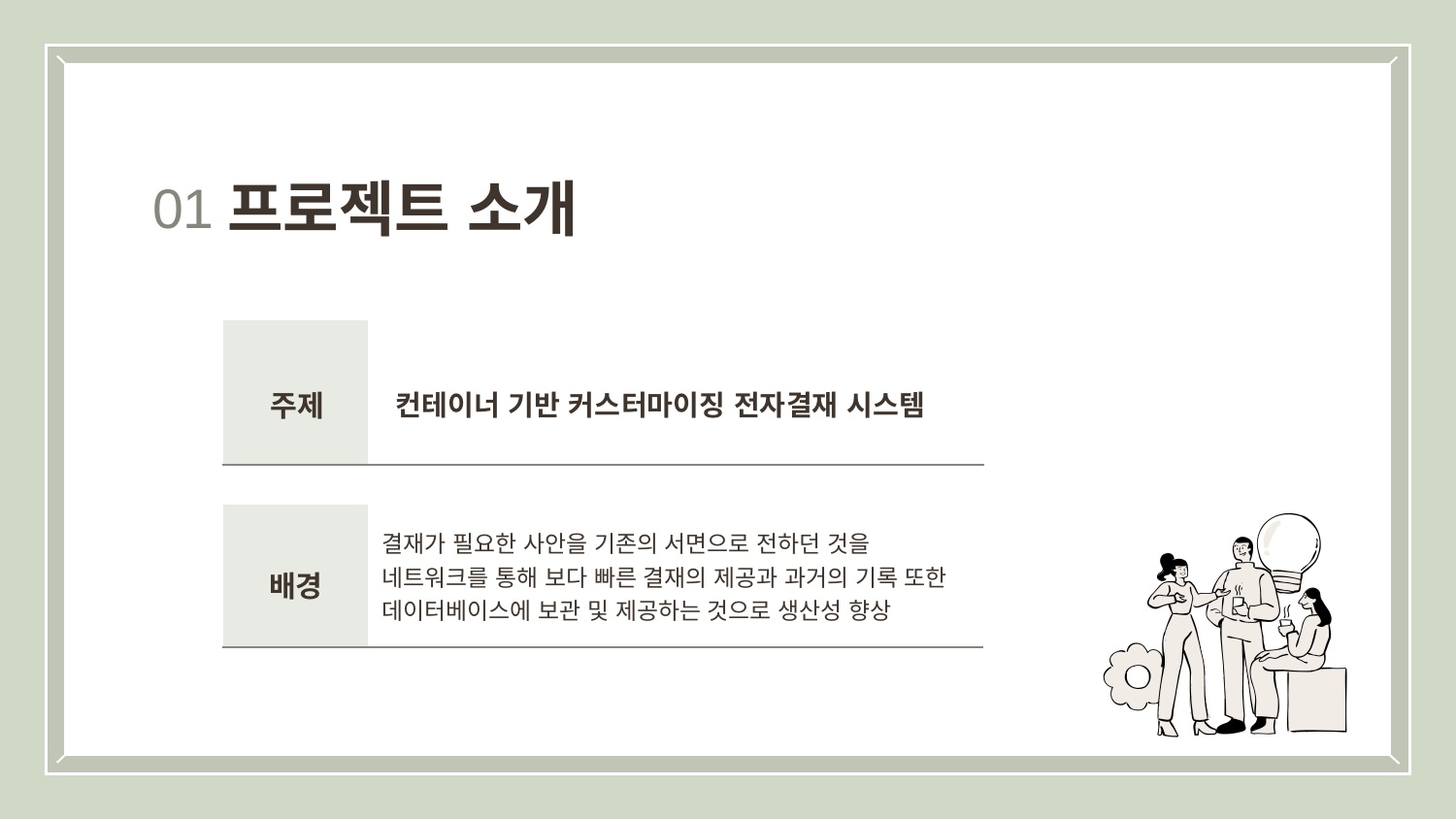

프로젝트 소개
01

주제
컨테이너 기반 커스터마이징 전자결재 시스템

결재가 필요한 사안을 기존의 서면으로 전하던 것을 네트워크를 통해 보다 빠른 결재의 제공과 과거의 기록 또한 데이터베이스에 보관 및 제공하는 것으로 생산성 향상
배경